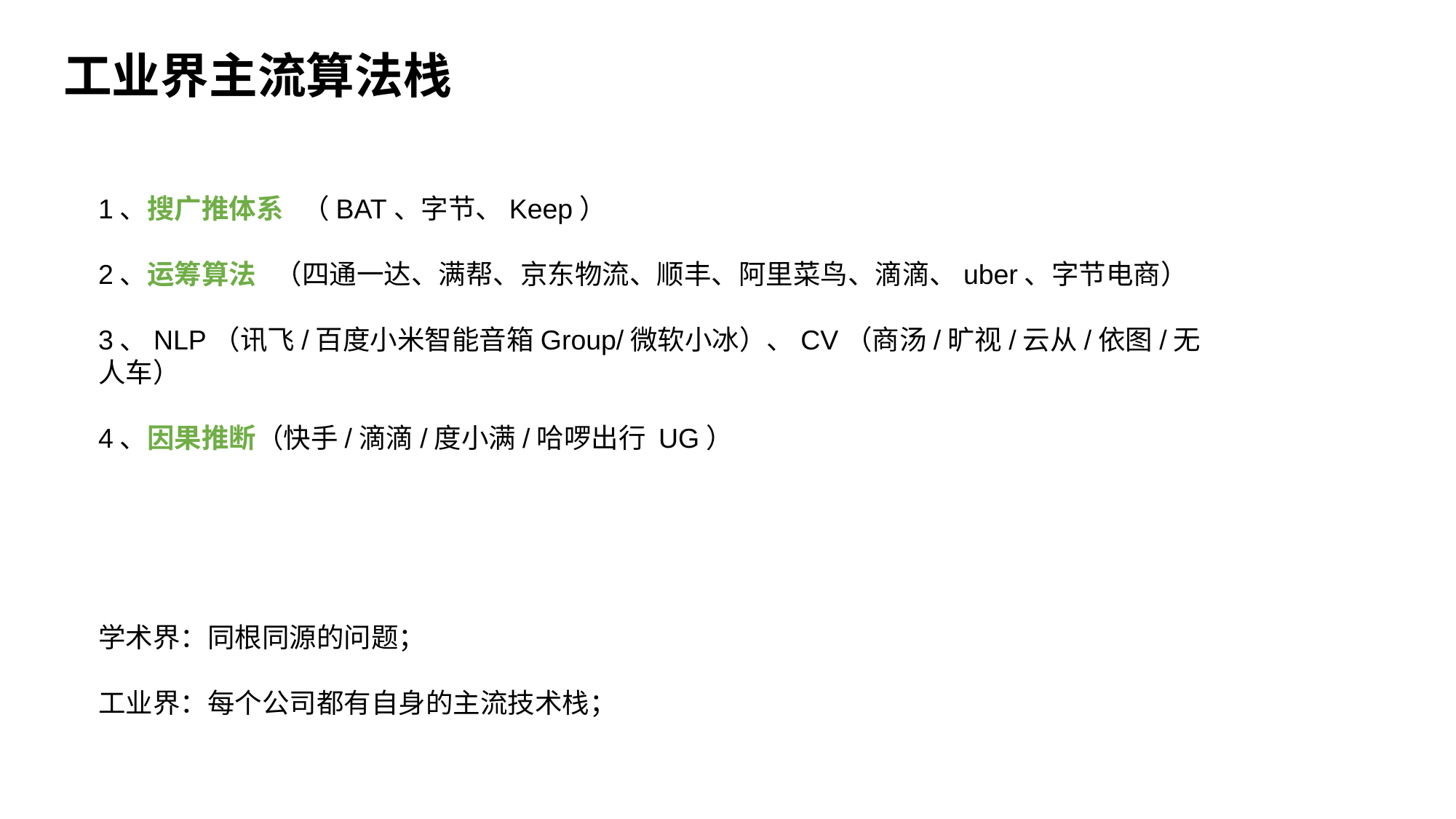

工业界主流算法栈
1、搜广推体系   （BAT、字节、Keep）

2、运筹算法   （四通一达、满帮、京东物流、顺丰、阿里菜鸟、滴滴、uber、字节电商）

3、NLP（讯飞/百度小米智能音箱Group/微软小冰）、CV（商汤/旷视/云从/依图/无人车）

4、因果推断（快手/滴滴/度小满/哈啰出行 UG）
学术界：同根同源的问题；

工业界：每个公司都有自身的主流技术栈；